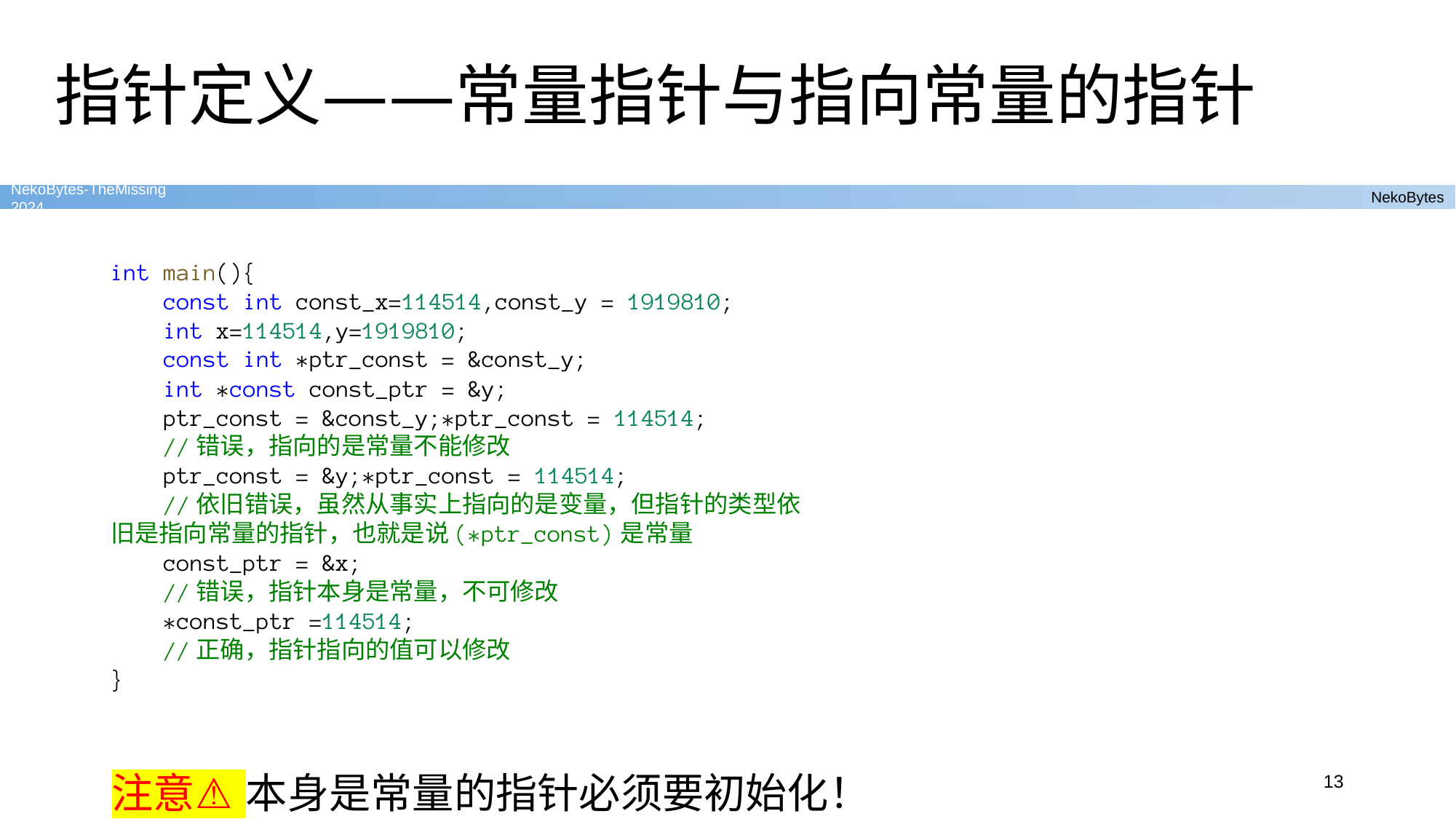

# 指针定义——常量指针与指向常量的指针

注意⚠️ 本身是常量的指针必须要初始化！
int main(){
    const int const_x=114514,const_y = 1919810;
    int x=114514,y=1919810;
    const int *ptr_const = &const_y;
    int *const const_ptr = &y;
    ptr_const = &const_y;*ptr_const = 114514;
    //错误，指向的是常量不能修改
    ptr_const = &y;*ptr_const = 114514;
    //依旧错误，虽然从事实上指向的是变量，但指针的类型依旧是指向常量的指针，也就是说(*ptr_const)是常量
    const_ptr = &x;
    //错误，指针本身是常量，不可修改
    *const_ptr =114514;
    //正确，指针指向的值可以修改
}
13